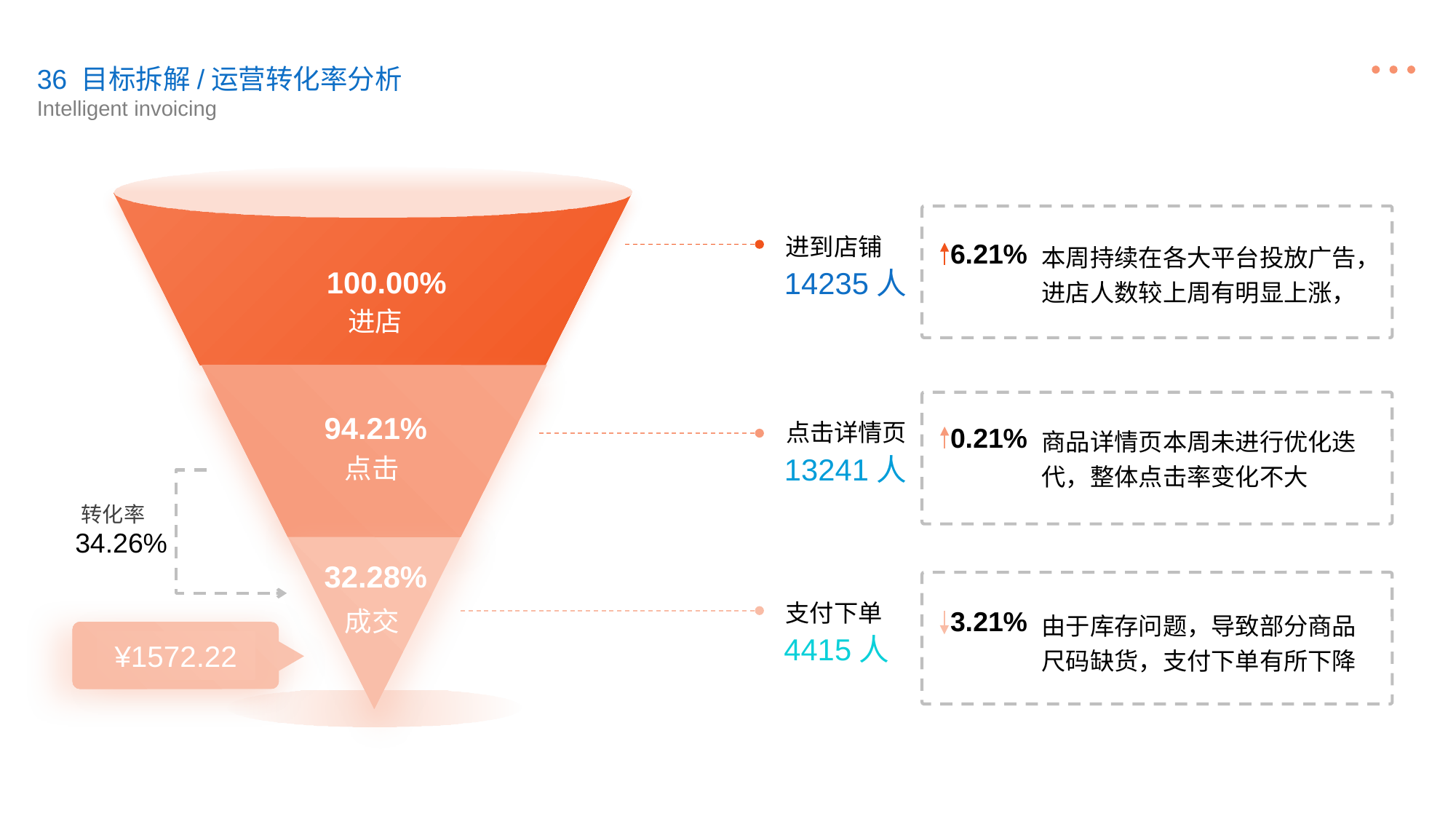

36 目标拆解/运营转化率分析

Intelligent invoicing

进到店铺
6.21%
本周持续在各大平台投放广告，进店人数较上周有明显上涨，
100.00%
14235人
进店

94.21%
点击详情页
0.21%
商品详情页本周未进行优化迭代，整体点击率变化不大
13241人
点击

转化率
34.26%

32.28%

支付下单
成交
3.21%
由于库存问题，导致部分商品尺码缺货，支付下单有所下降

¥1572.22
4415人